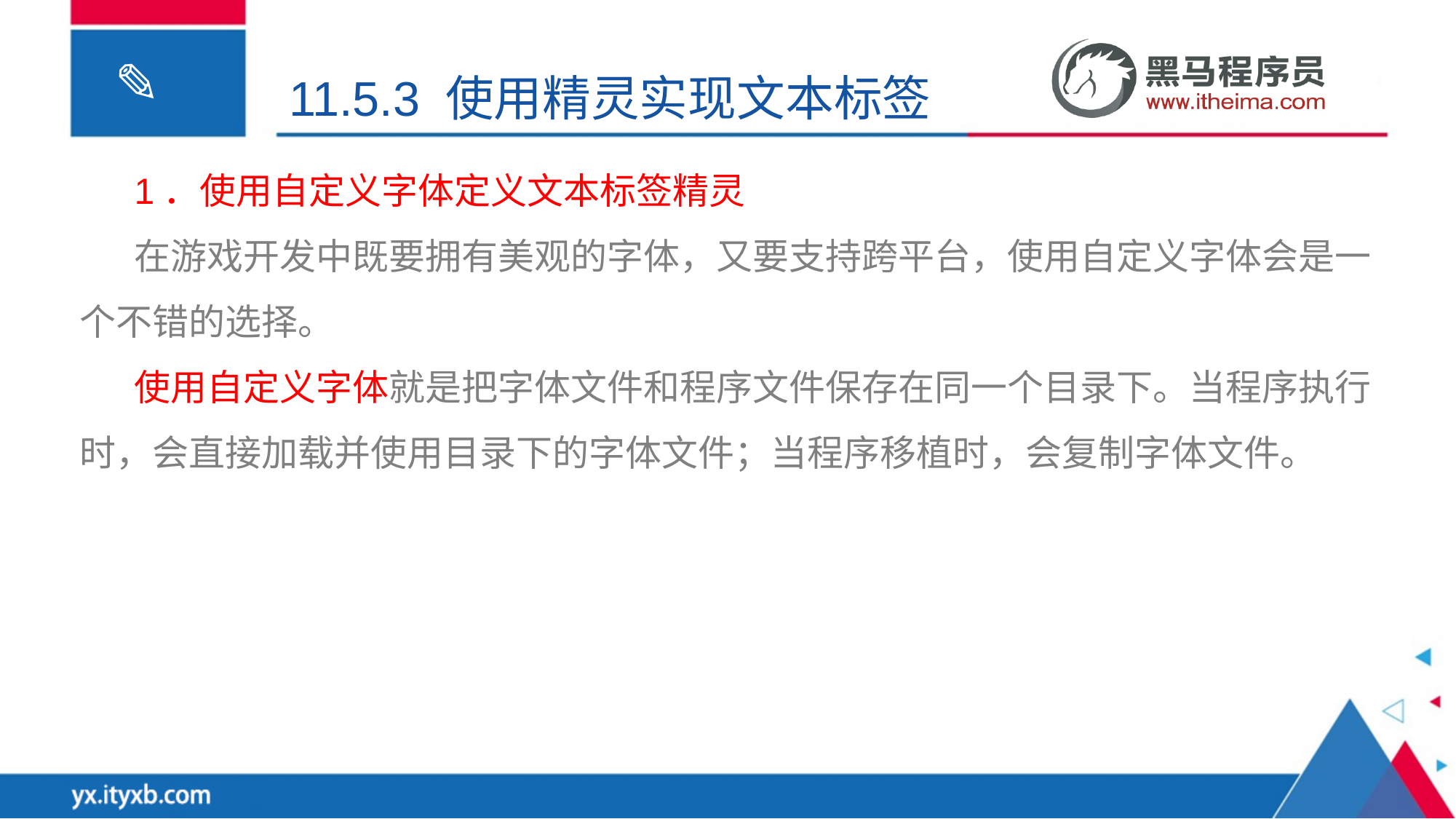

11.5.3 使用精灵实现文本标签
1．使用自定义字体定义文本标签精灵
在游戏开发中既要拥有美观的字体，又要支持跨平台，使用自定义字体会是一个不错的选择。
使用自定义字体就是把字体文件和程序文件保存在同一个目录下。当程序执行时，会直接加载并使用目录下的字体文件；当程序移植时，会复制字体文件。